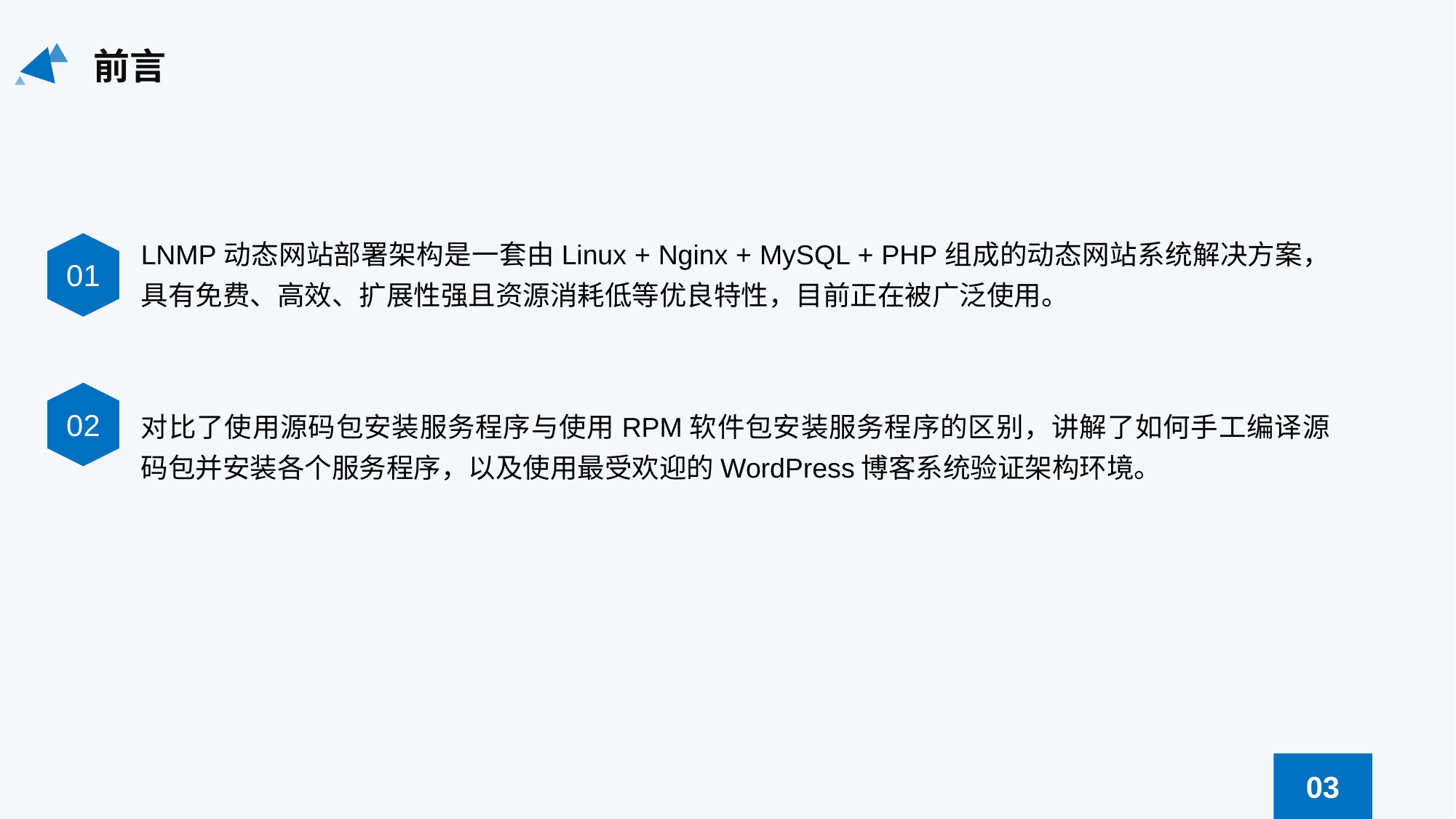

前言

LNMP动态网站部署架构是一套由Linux + Nginx + MySQL + PHP组成的动态网站系统解决方案，具有免费、高效、扩展性强且资源消耗低等优良特性，目前正在被广泛使用。

01

02
对比了使用源码包安装服务程序与使用RPM软件包安装服务程序的区别，讲解了如何手工编译源码包并安装各个服务程序，以及使用最受欢迎的WordPress博客系统验证架构环境。

03